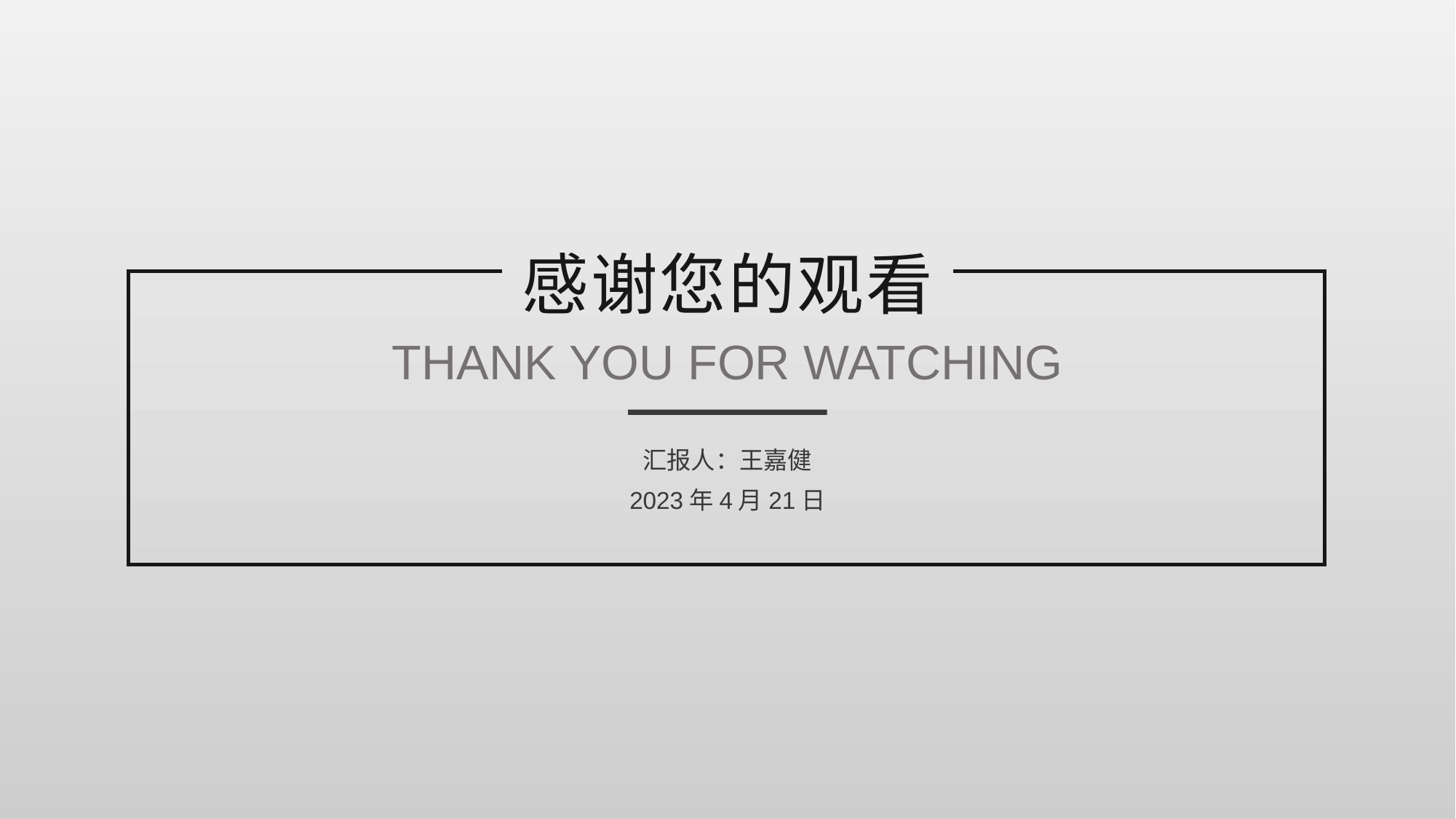

感谢您的观看

THANK YOU FOR WATCHING

汇报人：王嘉健
2023年4月21日